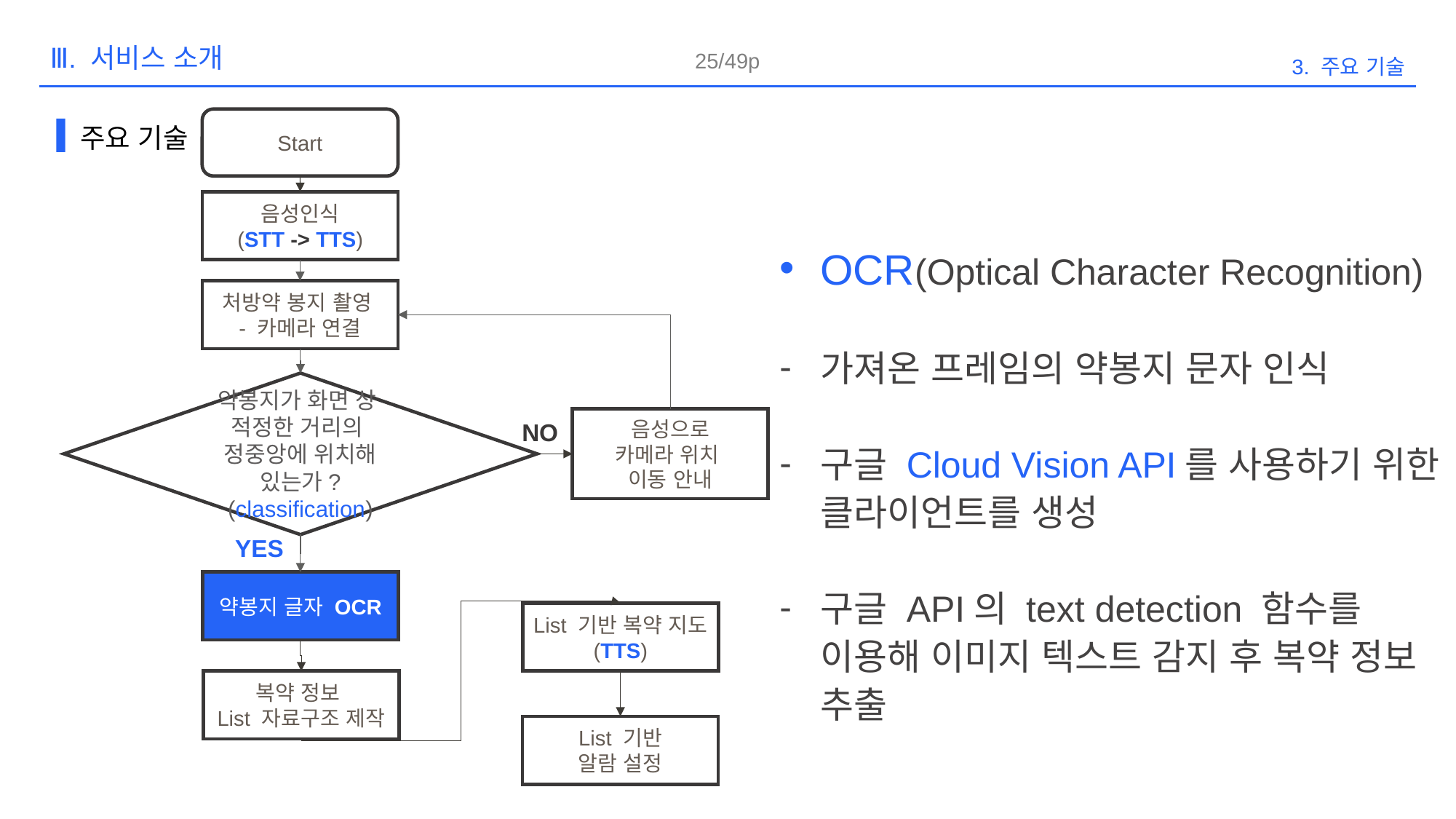

25/49p
3. 주요 기술
Ⅲ. 서비스 소개
주요 기술

Start
음성인식
(STT -> TTS)
처방약 봉지 촬영
- 카메라 연결
약봉지가 화면 상
적정한 거리의
정중앙에 위치해 있는가?
(classification)
음성으로
카메라 위치
이동 안내
NO
YES
약봉지 글자 OCR
List 기반 복약 지도(TTS)
복약 정보
List 자료구조 제작
List 기반
알람 설정
OCR(Optical Character Recognition)

가져온 프레임의 약봉지 문자 인식

구글 Cloud Vision API를 사용하기 위한 클라이언트를 생성

구글 API의 text detection 함수를 이용해 이미지 텍스트 감지 후 복약 정보 추출